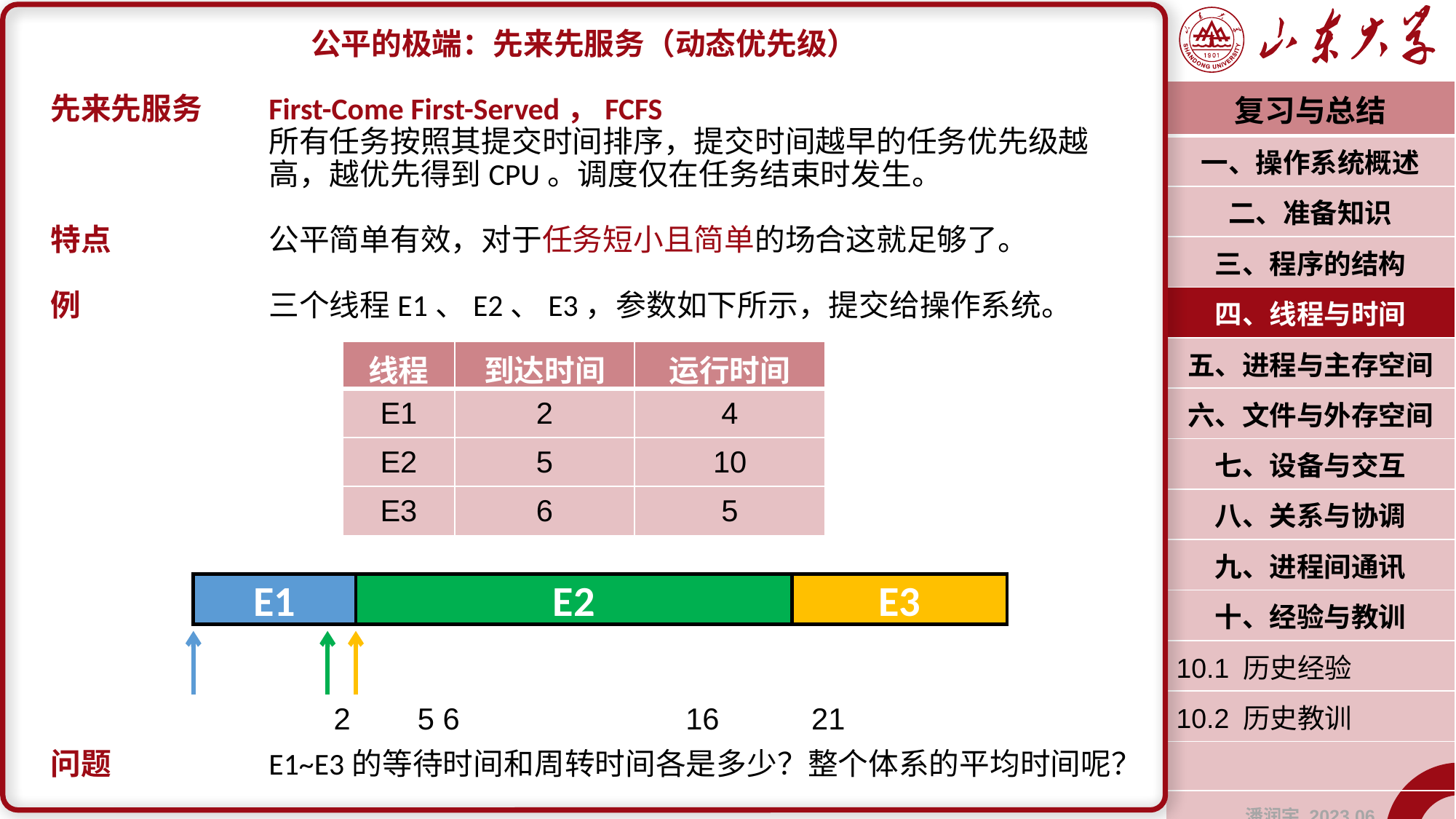

公平的极端：先来先服务（动态优先级）

先来先服务	First-Come First-Served，FCFS
		所有任务按照其提交时间排序，提交时间越早的任务优先级越		高，越优先得到CPU。调度仅在任务结束时发生。

特点		公平简单有效，对于任务短小且简单的场合这就足够了。

例		三个线程E1、E2、E3，参数如下所示，提交给操作系统。

问题		E1~E3的等待时间和周转时间各是多少？整个体系的平均时间呢？
| 复习与总结 |
| --- |
| 一、操作系统概述 |
| 二、准备知识 |
| 三、程序的结构 |
| 四、线程与时间 |
| 五、进程与主存空间 |
| 六、文件与外存空间 |
| 七、设备与交互 |
| 八、关系与协调 |
| 九、进程间通讯 |
| 十、经验与教训 |
| 10.1 历史经验 |
| 10.2 历史教训 |
|  |
| 潘润宇 2023.06 |
| 线程 | 到达时间 | 运行时间 |
| --- | --- | --- |
| E1 | 2 | 4 |
| E2 | 5 | 10 |
| E3 | 6 | 5 |
E1
E2
E3
2        5 6                           16           21